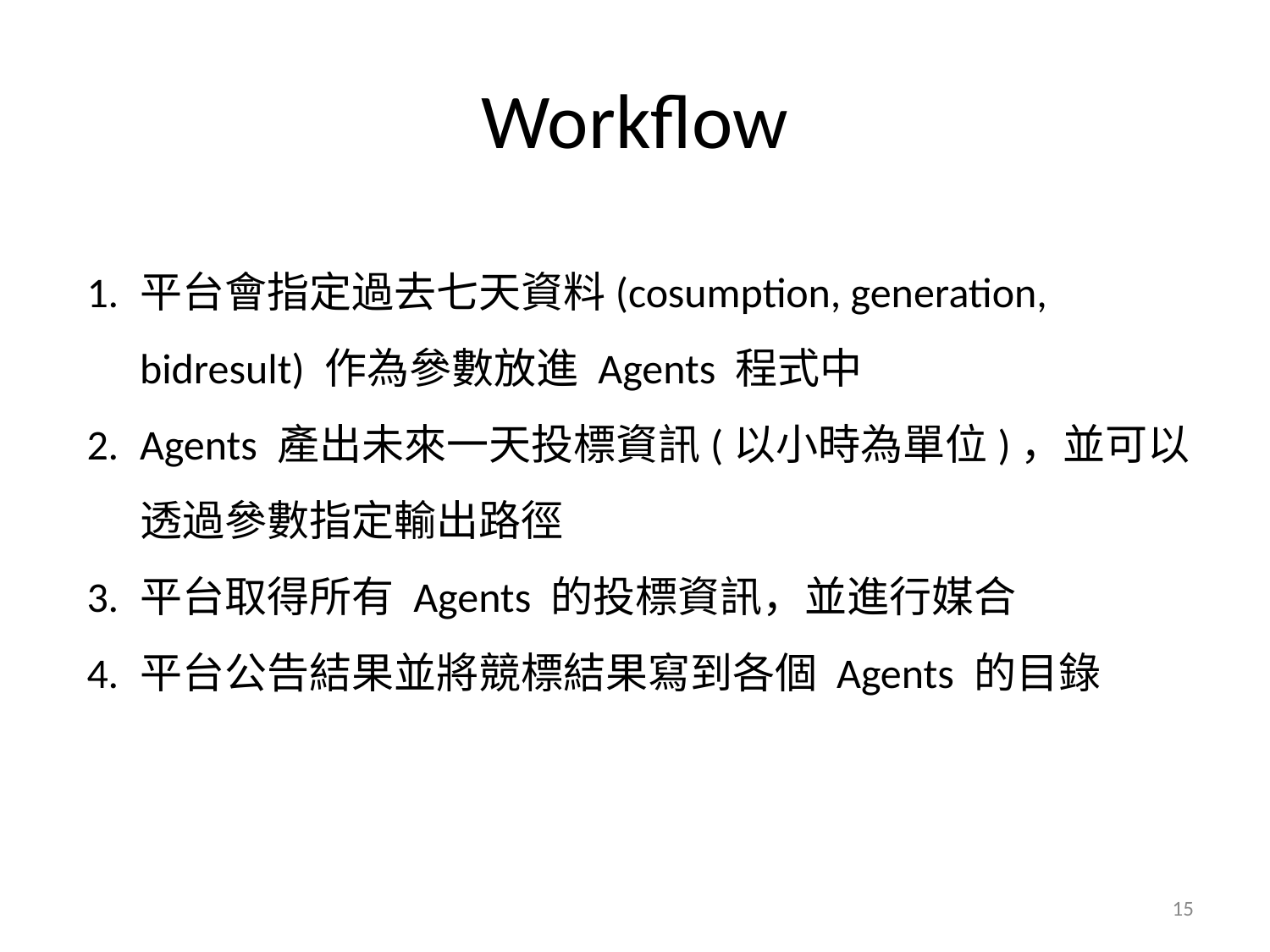

# Workflow

平台會指定過去七天資料(cosumption, generation, bidresult) 作為參數放進 Agents 程式中
Agents 產出未來一天投標資訊(以小時為單位)，並可以透過參數指定輸出路徑
平台取得所有 Agents 的投標資訊，並進行媒合
平台公告結果並將競標結果寫到各個 Agents 的目錄
15